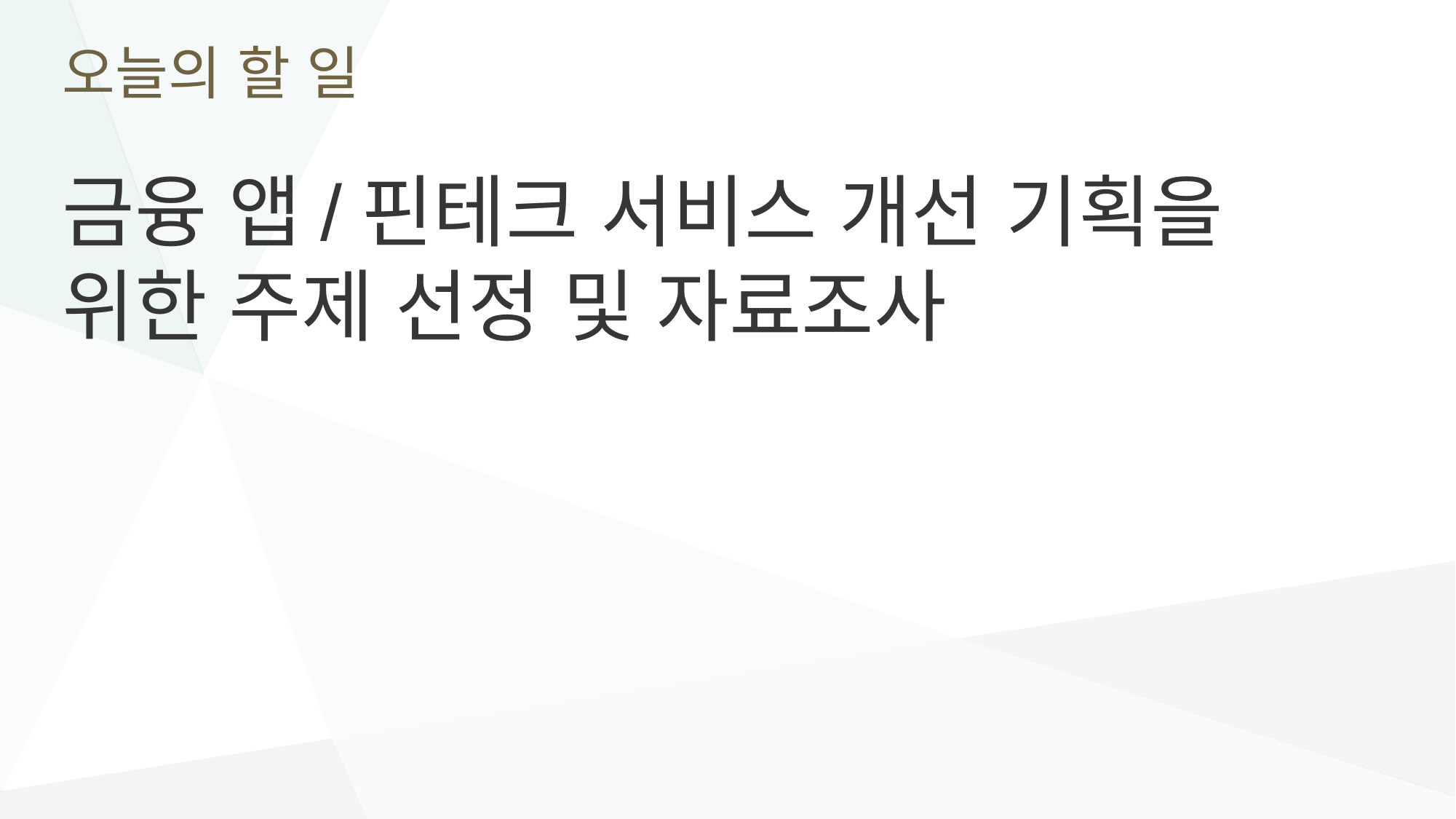

# 오늘의 할 일
금융 앱/핀테크 서비스 개선 기획을 위한 주제 선정 및 자료조사